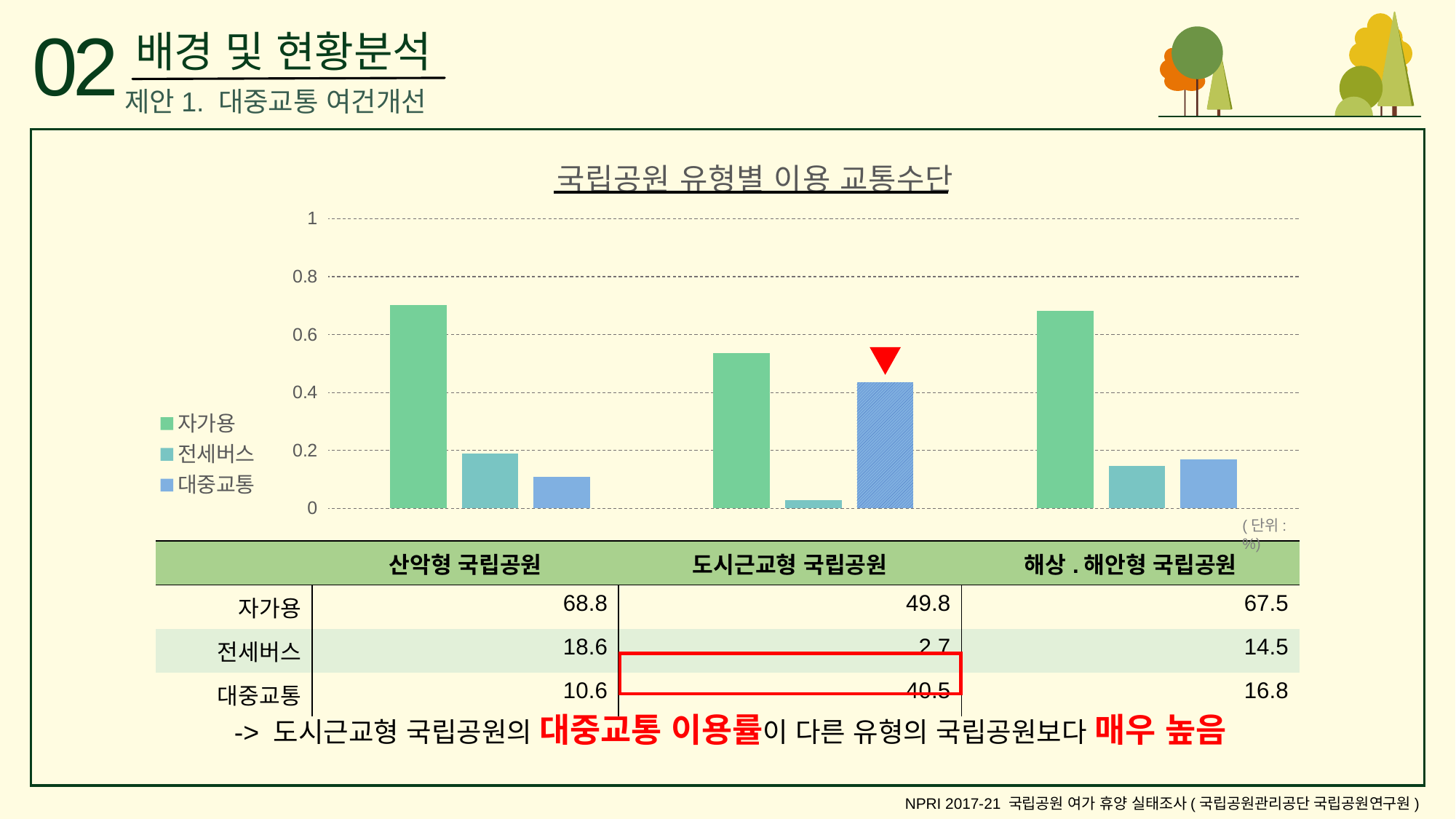

02

배경 및 현황분석
제안1. 대중교통 여건개선

### Chart: 국립공원 유형별 이용 교통수단

| Category | 자가용 | 전세버스 | 대중교통 |
|---|---|---|---|
| 산악 | 0.702 | 0.19 | 0.108 |
| 도시근교 | 0.535 | 0.029 | 0.435 |
| 해상,해안 | 0.683 | 0.147 | 0.17 |
(단위:%)
|  | 산악형 국립공원 | 도시근교형 국립공원 | 해상.해안형 국립공원 |
| --- | --- | --- | --- |
| 자가용 | 68.8 | 49.8 | 67.5 |
| 전세버스 | 18.6 | 2.7 | 14.5 |
| 대중교통 | 10.6 | 40.5 | 16.8 |

-> 도시근교형 국립공원의 대중교통 이용률이 다른 유형의 국립공원보다 매우 높음
NPRI 2017-21 국립공원 여가 휴양 실태조사(국립공원관리공단 국립공원연구원)